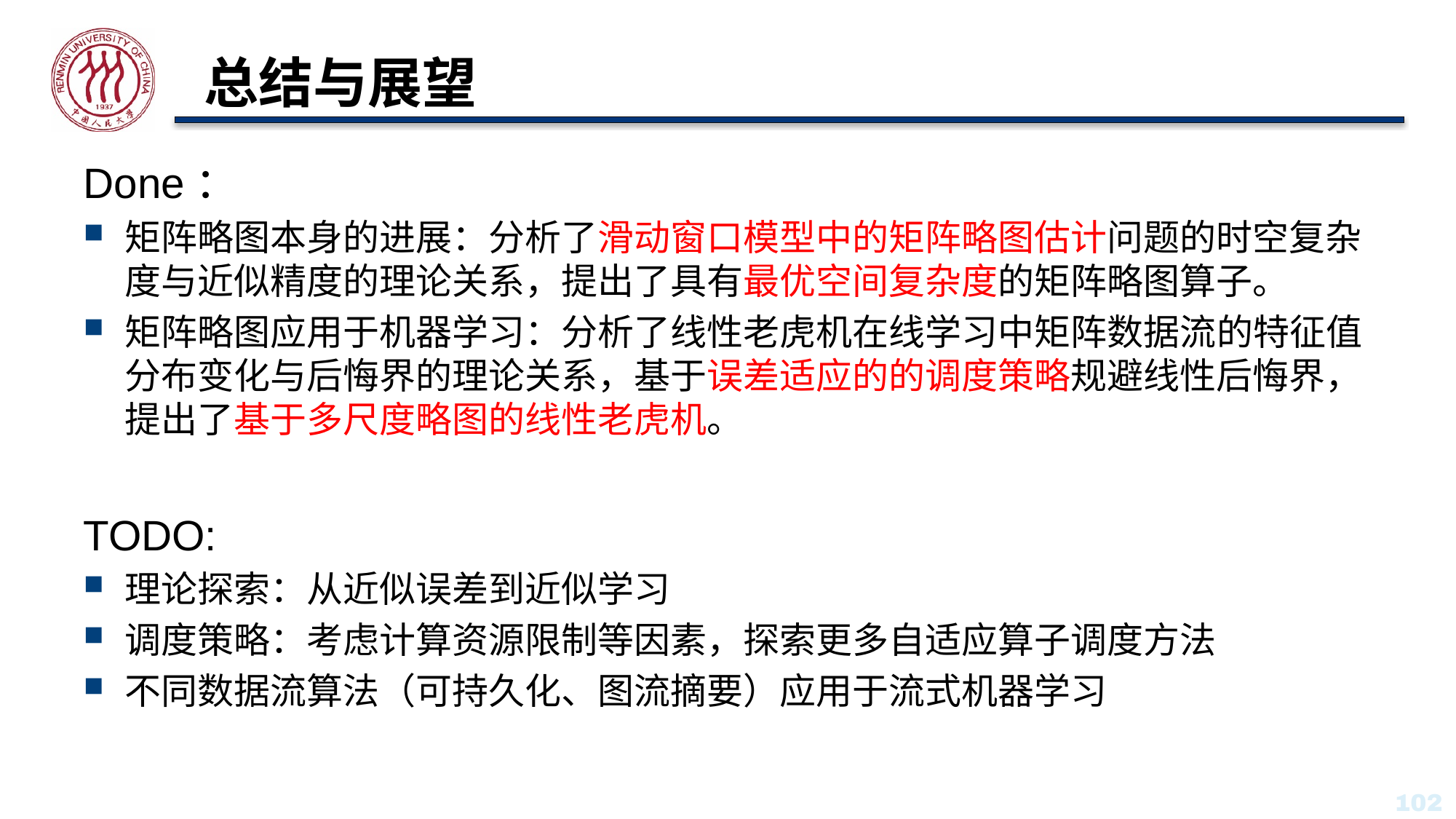

# 总结与展望
Done：
矩阵略图本身的进展：分析了滑动窗口模型中的矩阵略图估计问题的时空复杂度与近似精度的理论关系，提出了具有最优空间复杂度的矩阵略图算子。
矩阵略图应用于机器学习：分析了线性老虎机在线学习中矩阵数据流的特征值分布变化与后悔界的理论关系，基于误差适应的的调度策略规避线性后悔界，提出了基于多尺度略图的线性老虎机。

TODO:
理论探索：从近似误差到近似学习
调度策略：考虑计算资源限制等因素，探索更多自适应算子调度方法
不同数据流算法（可持久化、图流摘要）应用于流式机器学习